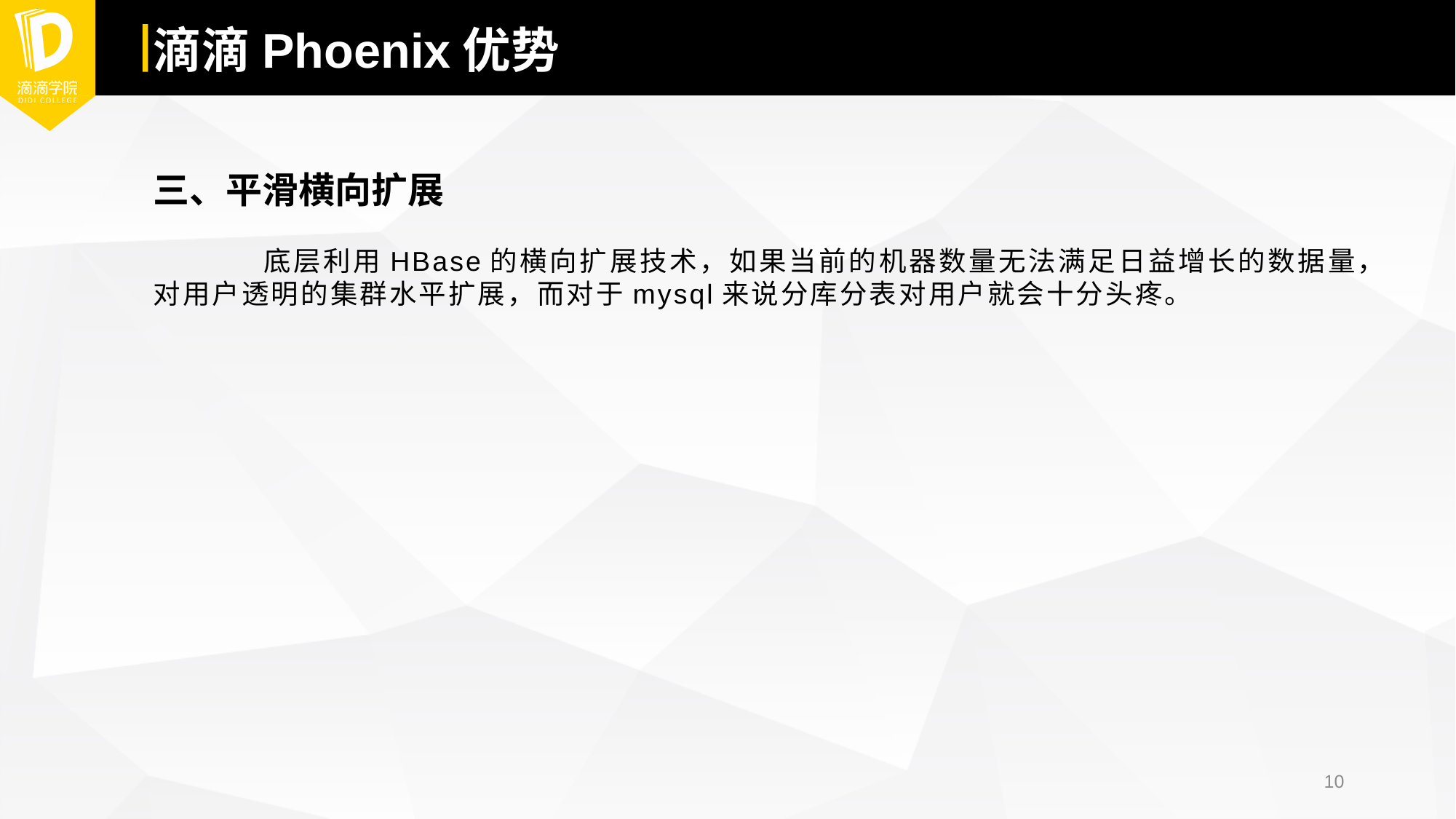

# 滴滴Phoenix优势
三、平滑横向扩展

 	底层利用HBase的横向扩展技术，如果当前的机器数量无法满足日益增长的数据量，对用户透明的集群水平扩展，而对于mysql来说分库分表对用户就会十分头疼。
10